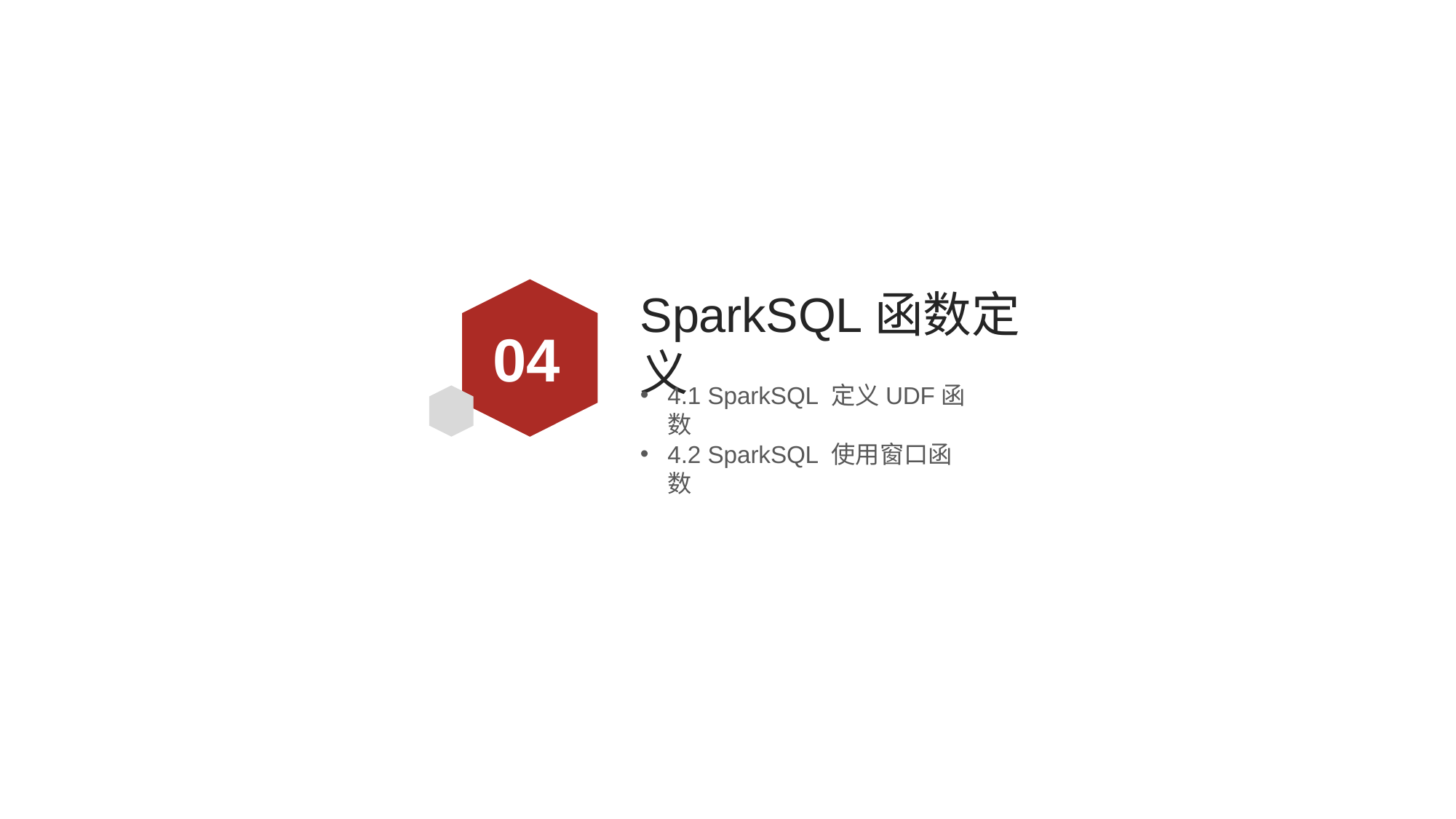

# SparkSQL函数定义
04
4.1 SparkSQL 定义UDF函数
4.2 SparkSQL 使用窗口函数